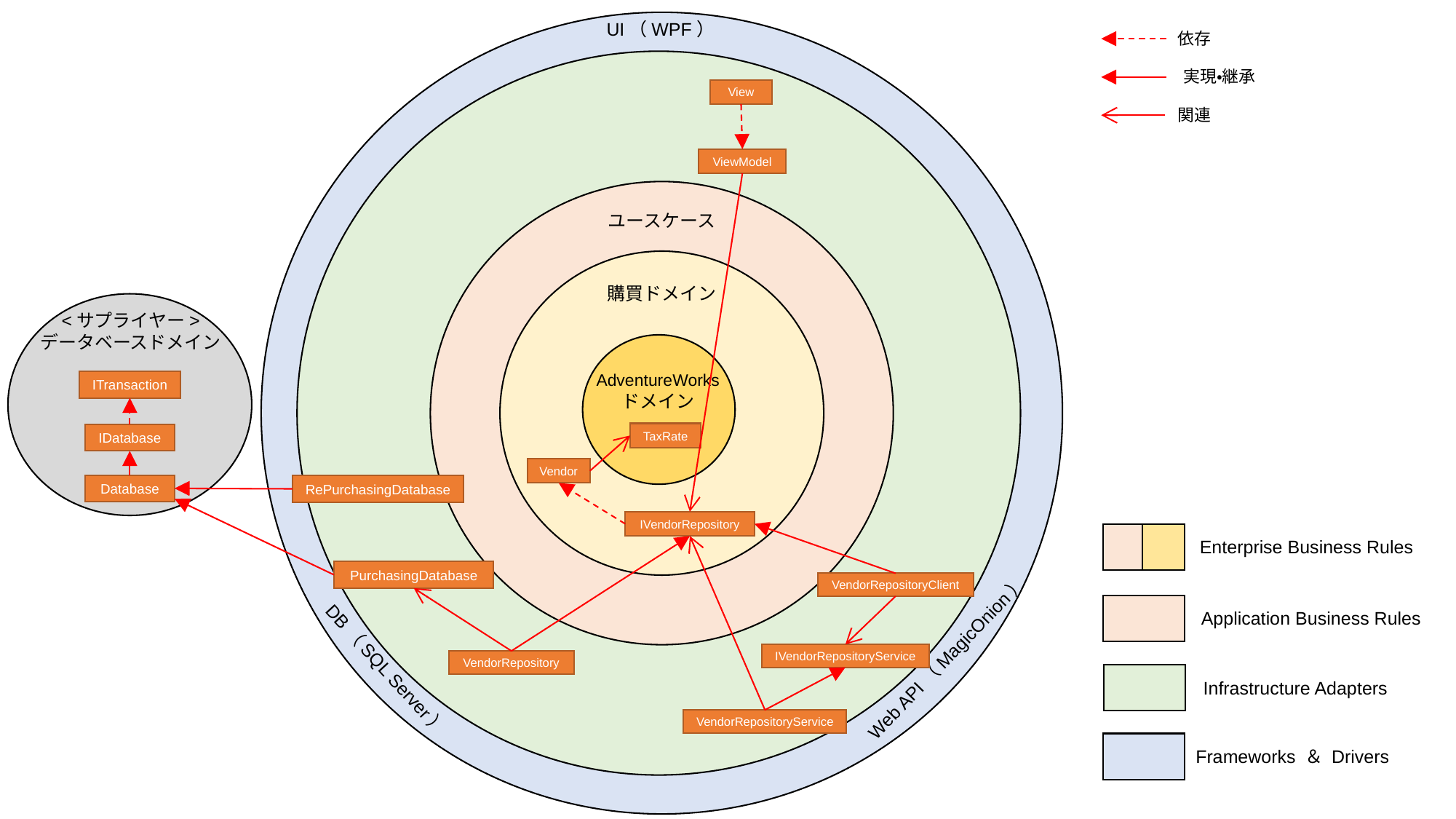

UI（WPF）
依存

実現・継承
View
関連
ViewModel

ユースケース

購買ドメイン

<サプライヤー>
データベースドメイン

AdventureWorks
ドメイン
ITransaction
TaxRate
IDatabase
Vendor
Database
RePurchasingDatabase
IVendorRepository

Enterprise Business Rules

PurchasingDatabase
VendorRepositoryClient

Application Business Rules
Web API（MagicOnion）
IVendorRepositoryService
VendorRepository
DB（SQL Server）

Infrastructure Adapters
VendorRepositoryService

Frameworks ＆ Drivers